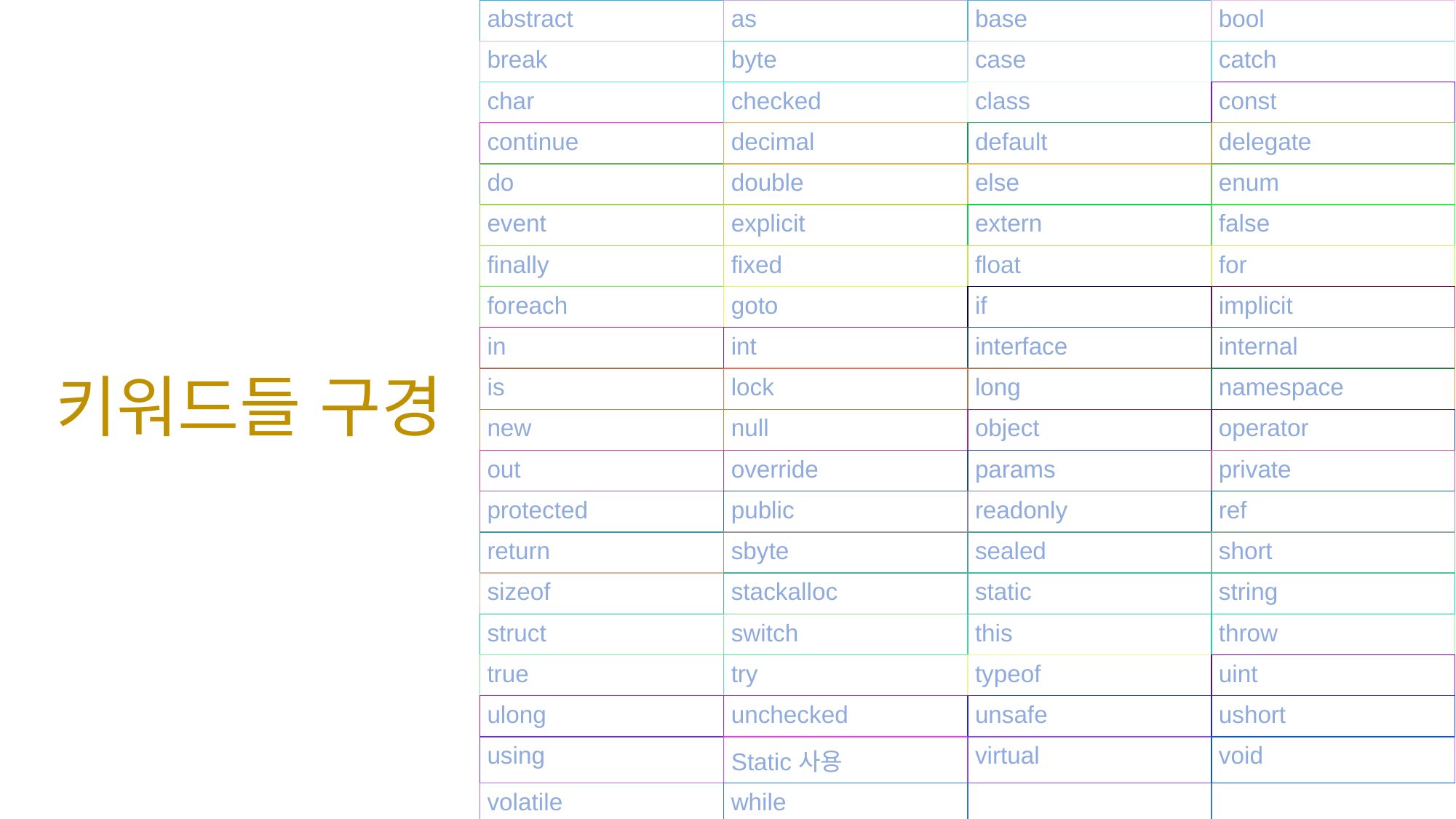

| abstract | as | base | bool |
| --- | --- | --- | --- |
| break | byte | case | catch |
| char | checked | class | const |
| continue | decimal | default | delegate |
| do | double | else | enum |
| event | explicit | extern | false |
| finally | fixed | float | for |
| foreach | goto | if | implicit |
| in | int | interface | internal |
| is | lock | long | namespace |
| new | null | object | operator |
| out | override | params | private |
| protected | public | readonly | ref |
| return | sbyte | sealed | short |
| sizeof | stackalloc | static | string |
| struct | switch | this | throw |
| true | try | typeof | uint |
| ulong | unchecked | unsafe | ushort |
| using | Static 사용 | virtual | void |
| volatile | while |  |  |
# 키워드들 구경